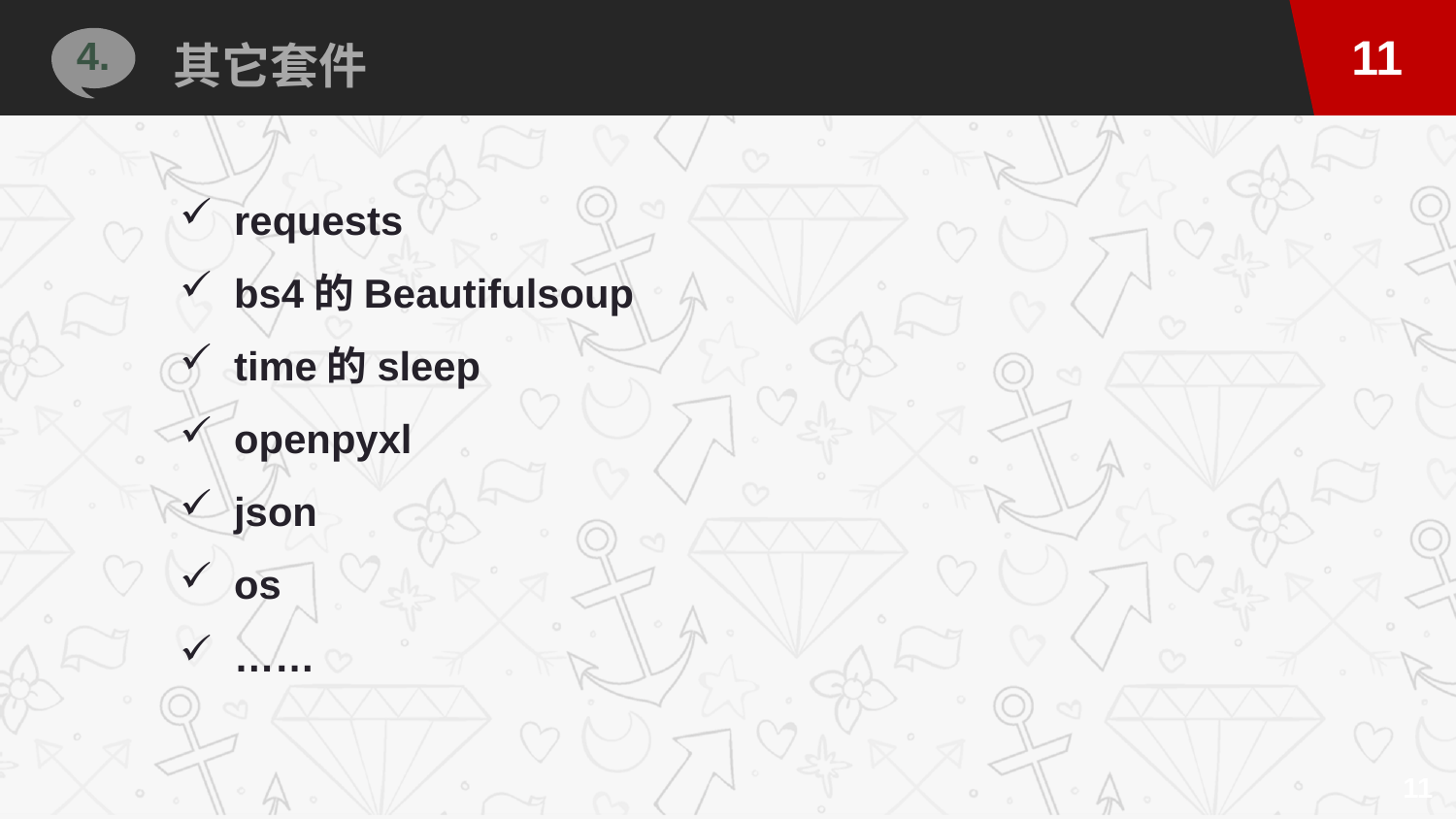

其它套件
4.

requests
bs4的Beautifulsoup
time的sleep
openpyxl
json
os
……
11